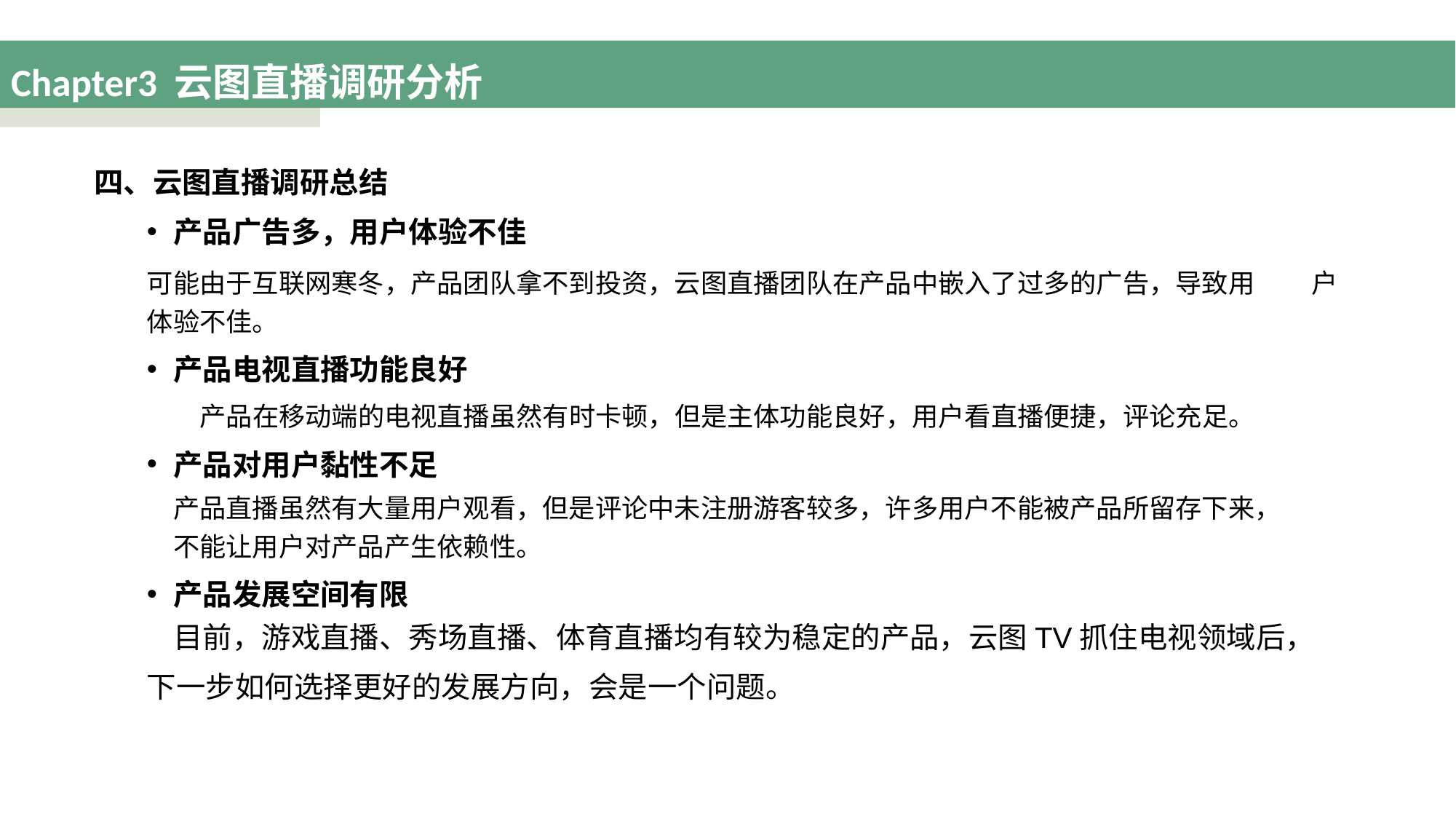

# Chapter3 云图直播调研分析
四、云图直播调研总结
产品广告多，用户体验不佳
	可能由于互联网寒冬，产品团队拿不到投资，云图直播团队在产品中嵌入了过多的广告，导致用	户体验不佳。
产品电视直播功能良好
产品在移动端的电视直播虽然有时卡顿，但是主体功能良好，用户看直播便捷，评论充足。
产品对用户黏性不足
	产品直播虽然有大量用户观看，但是评论中未注册游客较多，许多用户不能被产品所留存下来，
	不能让用户对产品产生依赖性。
产品发展空间有限
	目前，游戏直播、秀场直播、体育直播均有较为稳定的产品，云图TV抓住电视领域后，
	下一步如何选择更好的发展方向，会是一个问题。